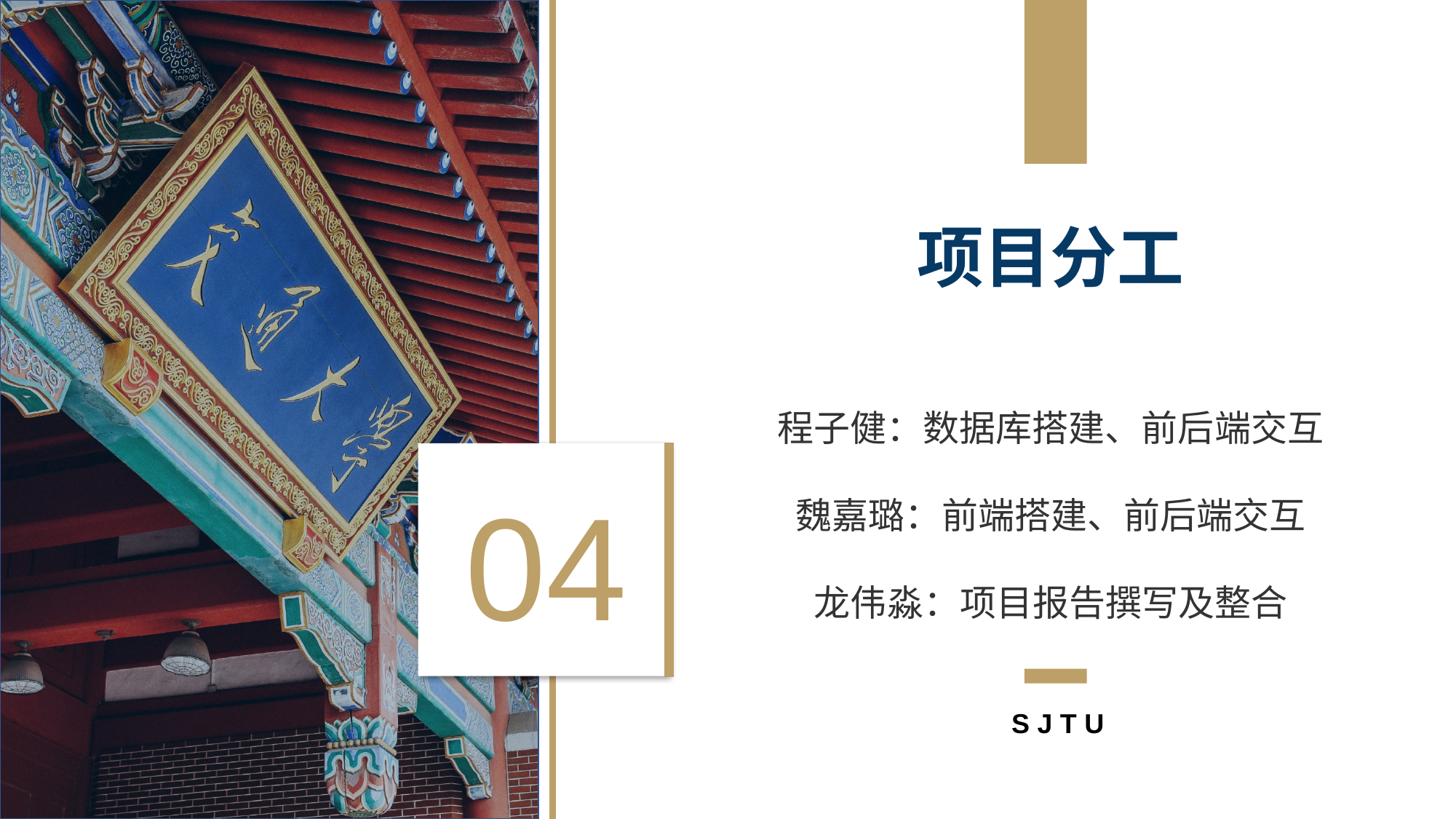

项目分工
程子健：数据库搭建、前后端交互
魏嘉璐：前端搭建、前后端交互
龙伟淼：项目报告撰写及整合
04